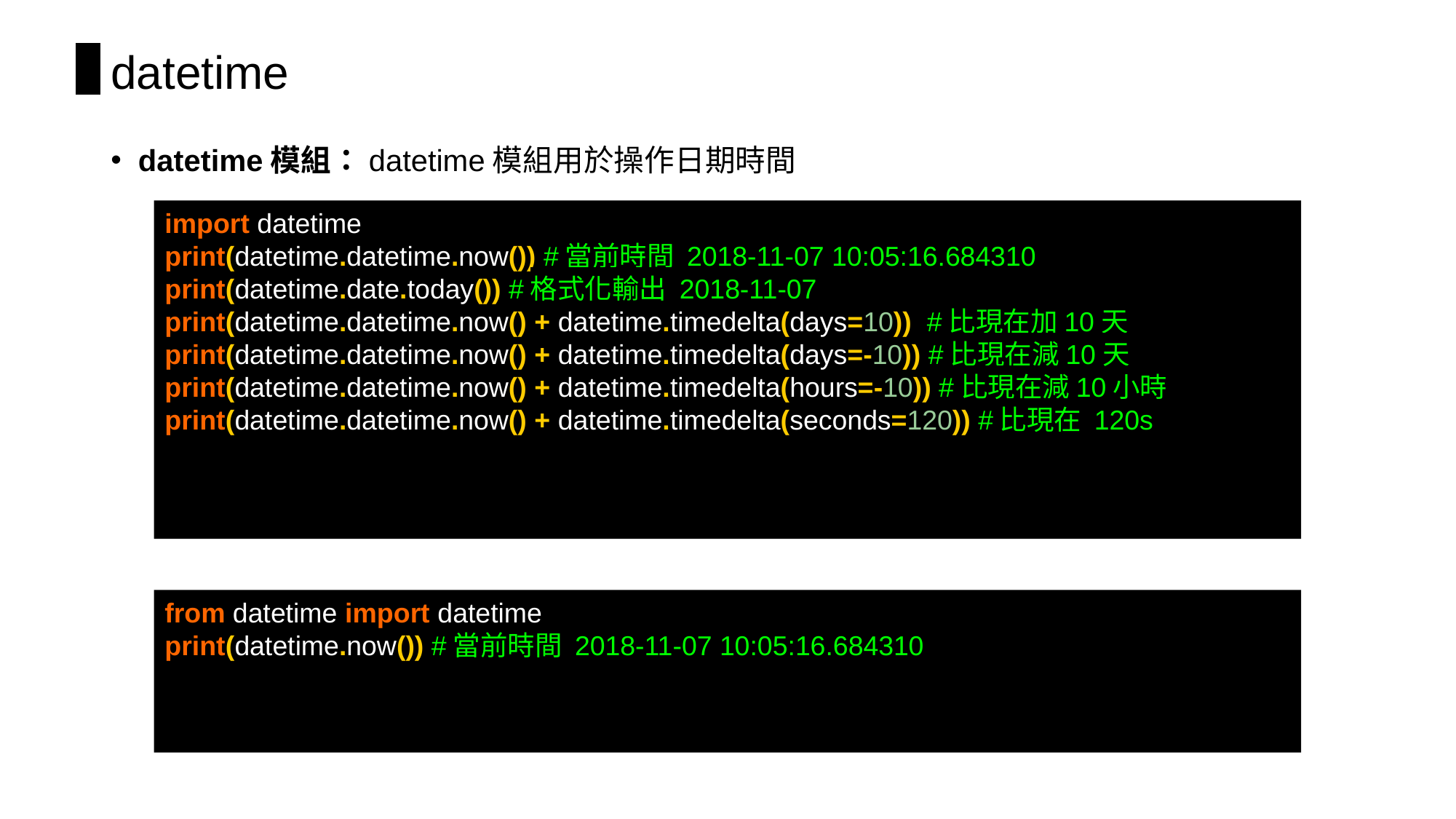

# datetime
datetime模組：datetime模組用於操作日期時間
import datetime
print(datetime.datetime.now()) #當前時間 2018-11-07 10:05:16.684310
print(datetime.date.today()) #格式化輸出 2018-11-07
print(datetime.datetime.now() + datetime.timedelta(days=10))  #比現在加10天
print(datetime.datetime.now() + datetime.timedelta(days=-10)) #比現在減10天
print(datetime.datetime.now() + datetime.timedelta(hours=-10)) #比現在減10小時
print(datetime.datetime.now() + datetime.timedelta(seconds=120)) #比現在 120s
from datetime import datetime
print(datetime.now()) #當前時間 2018-11-07 10:05:16.684310